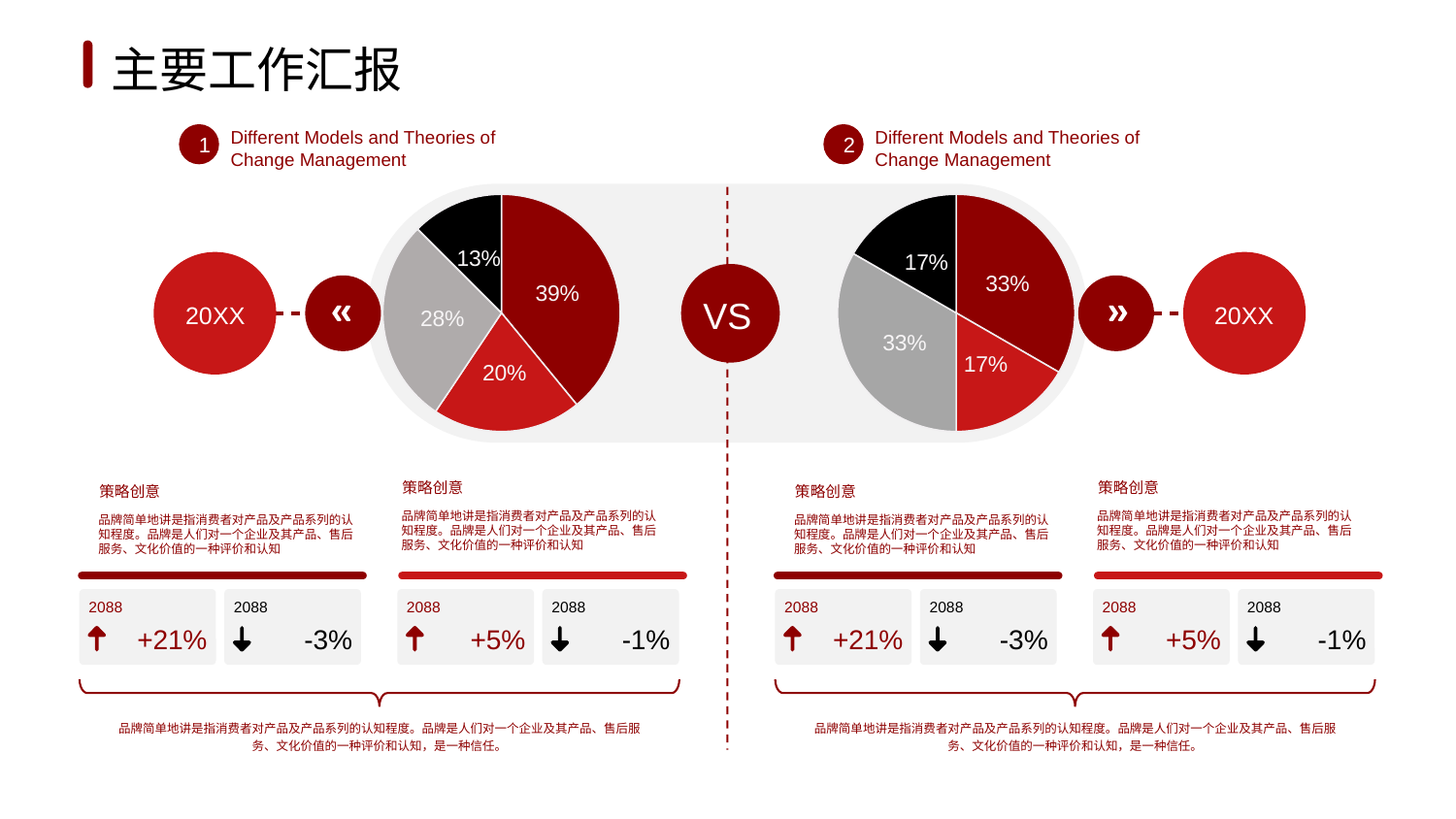

1
2
3
4
5
6
主要工作汇报

Different Models and Theories of Change Management
1
Different Models and Theories of Change Management
2

### Chart

| Category | Region 1 |
|---|---|
| First Quarter | 250.0 |
| Second Quarter | 130.0 |
| Third Quarter | 180.0 |
| Fourth Quarter | 80.0 |

### Chart

| Category | Region 1 |
|---|---|
| First Quarter | 200.0 |
| Second Quarter | 100.0 |
| Third Quarter | 200.0 |
| Fourth Quarter | 100.0 |

VS

20XX
20XX

策略创意
策略创意
策略创意
策略创意
品牌简单地讲是指消费者对产品及产品系列的认知程度。品牌是人们对一个企业及其产品、售后服务、文化价值的一种评价和认知
品牌简单地讲是指消费者对产品及产品系列的认知程度。品牌是人们对一个企业及其产品、售后服务、文化价值的一种评价和认知
品牌简单地讲是指消费者对产品及产品系列的认知程度。品牌是人们对一个企业及其产品、售后服务、文化价值的一种评价和认知
品牌简单地讲是指消费者对产品及产品系列的认知程度。品牌是人们对一个企业及其产品、售后服务、文化价值的一种评价和认知

2088
2088
2088
2088
2088
2088
2088
2088
+21%
-3%
+5%
-1%
+21%
-3%
+5%
-1%

品牌简单地讲是指消费者对产品及产品系列的认知程度。品牌是人们对一个企业及其产品、售后服务、文化价值的一种评价和认知，是一种信任。

品牌简单地讲是指消费者对产品及产品系列的认知程度。品牌是人们对一个企业及其产品、售后服务、文化价值的一种评价和认知，是一种信任。